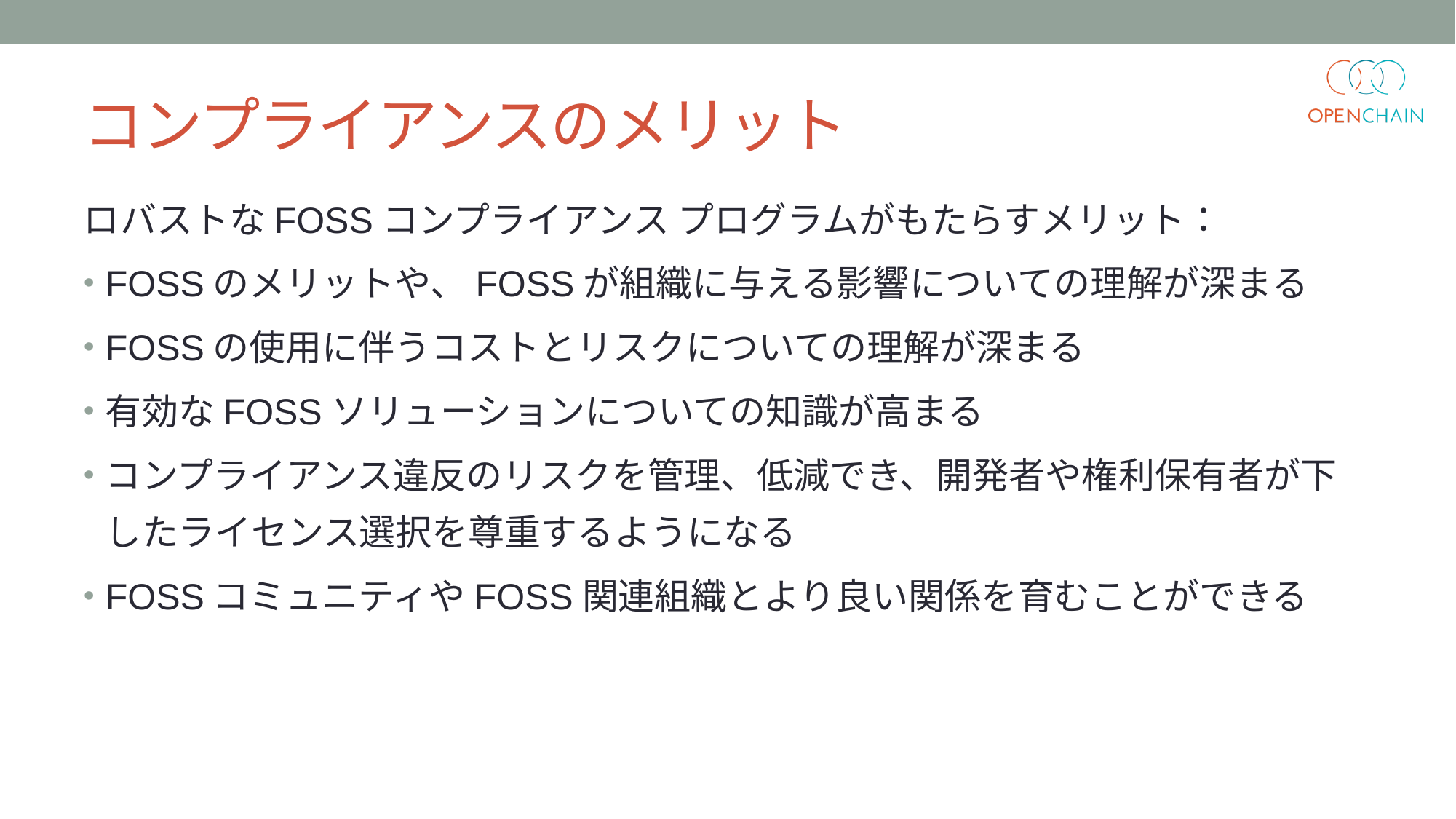

# コンプライアンスのメリット
ロバストなFOSSコンプライアンス プログラムがもたらすメリット：
FOSSのメリットや、FOSSが組織に与える影響についての理解が深まる
FOSSの使用に伴うコストとリスクについての理解が深まる
有効なFOSSソリューションについての知識が高まる
コンプライアンス違反のリスクを管理、低減でき、開発者や権利保有者が下したライセンス選択を尊重するようになる
FOSSコミュニティやFOSS関連組織とより良い関係を育むことができる